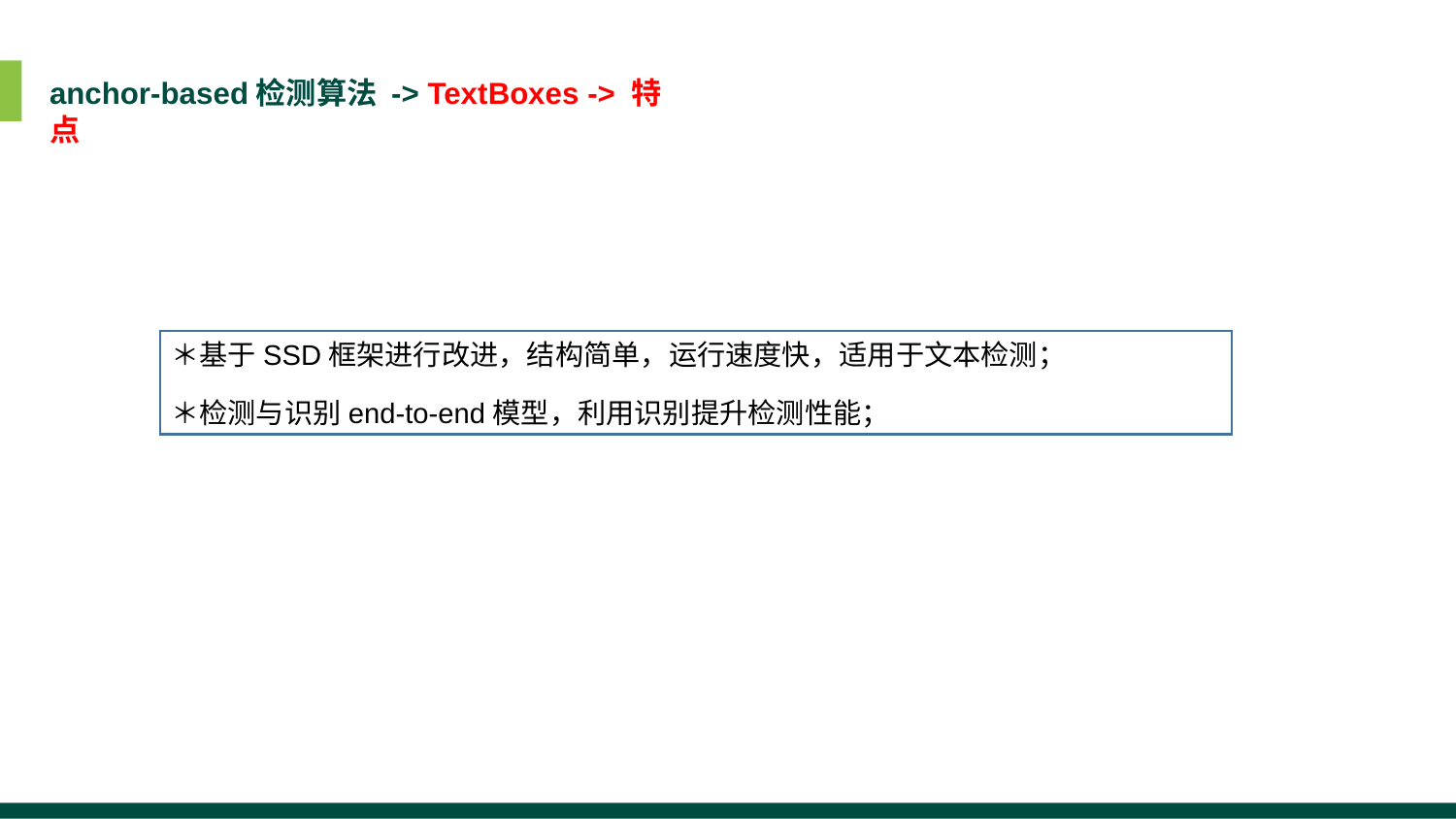

anchor-based检测算法 -> TextBoxes -> 特点
＊基于SSD框架进行改进，结构简单，运行速度快，适用于文本检测；
＊检测与识别end-to-end模型，利用识别提升检测性能；